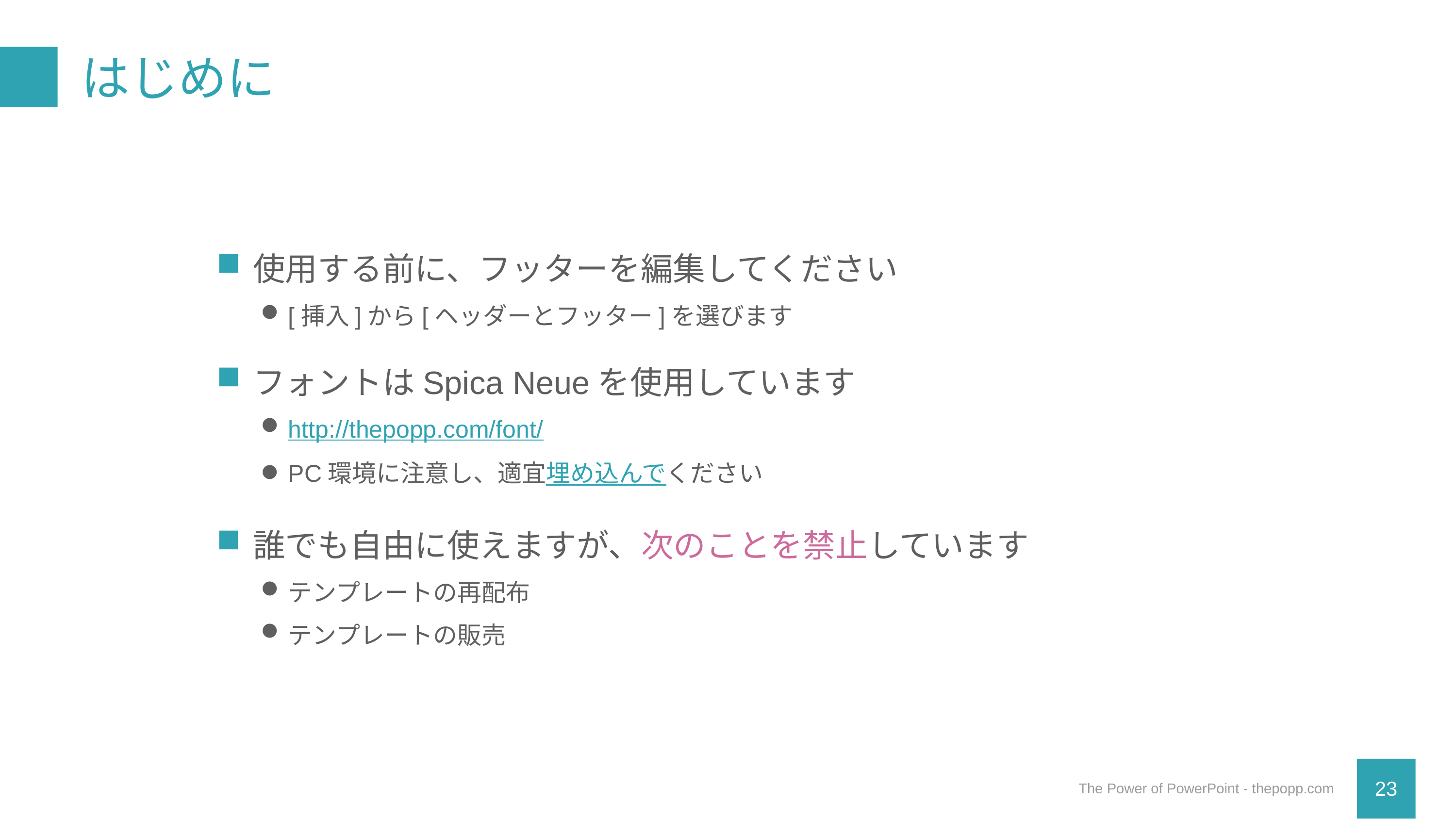

# はじめに
使用する前に、フッターを編集してください
[挿入]から[ヘッダーとフッター]を選びます
フォントはSpica Neueを使用しています
http://thepopp.com/font/
PC環境に注意し、適宜埋め込んでください
誰でも自由に使えますが、次のことを禁止しています
テンプレートの再配布
テンプレートの販売
The Power of PowerPoint - thepopp.com
23